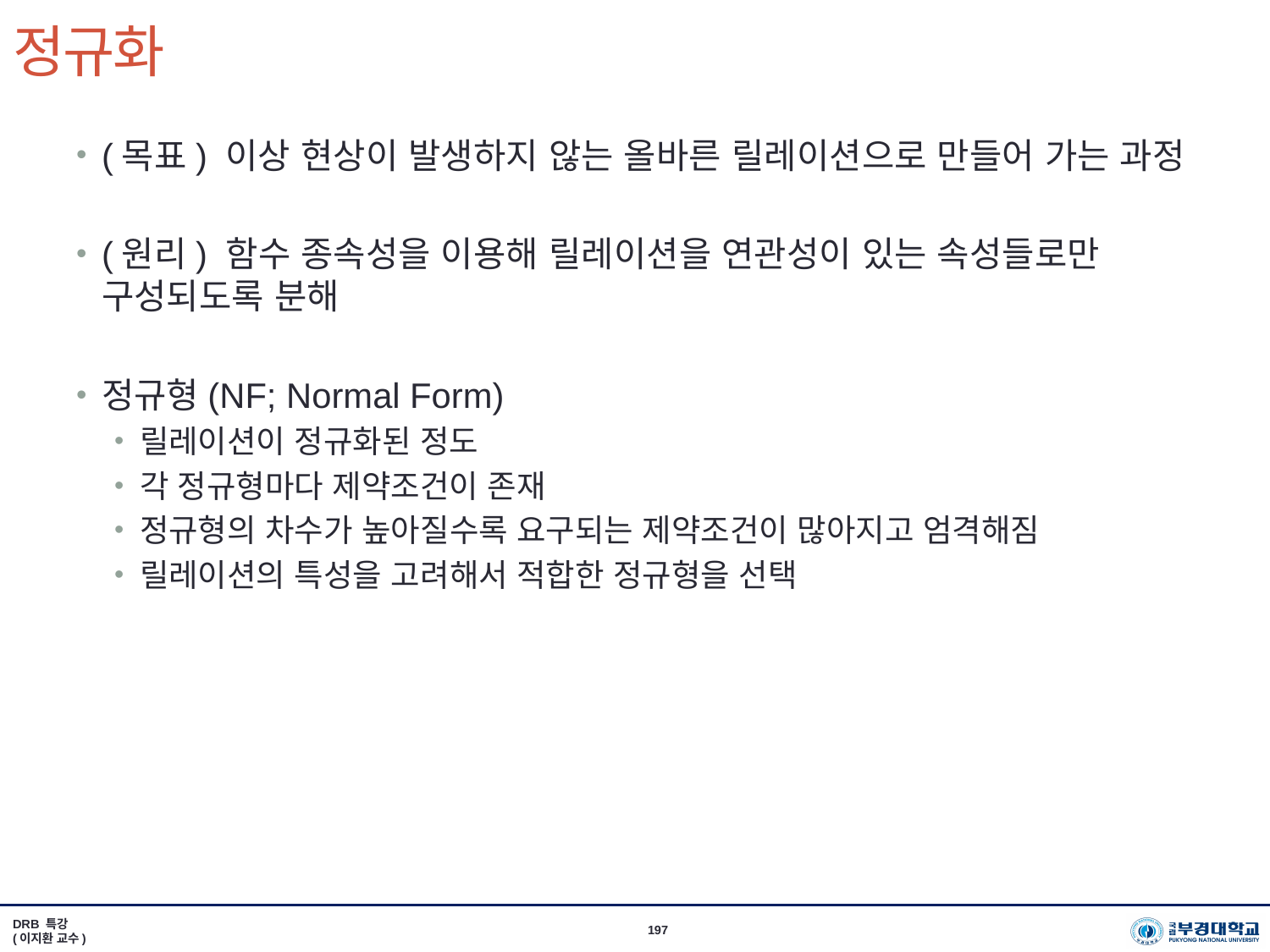

# 정규화
(목표) 이상 현상이 발생하지 않는 올바른 릴레이션으로 만들어 가는 과정

(원리) 함수 종속성을 이용해 릴레이션을 연관성이 있는 속성들로만 구성되도록 분해

정규형(NF; Normal Form)
릴레이션이 정규화된 정도
각 정규형마다 제약조건이 존재
정규형의 차수가 높아질수록 요구되는 제약조건이 많아지고 엄격해짐
릴레이션의 특성을 고려해서 적합한 정규형을 선택

DRB 특강
(이지환 교수)